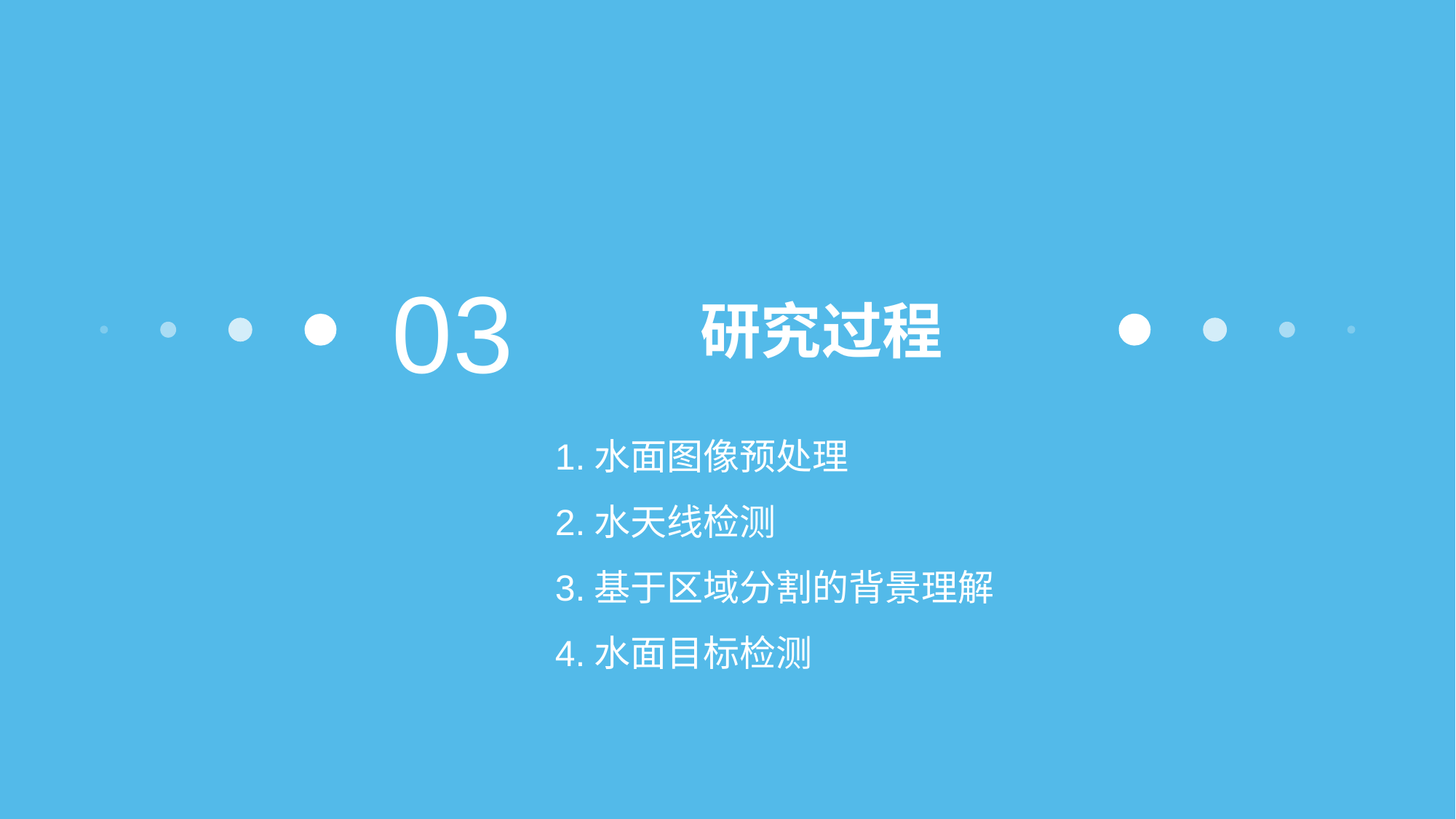

03
研究过程
1.水面图像预处理
2.水天线检测
3.基于区域分割的背景理解
4.水面目标检测